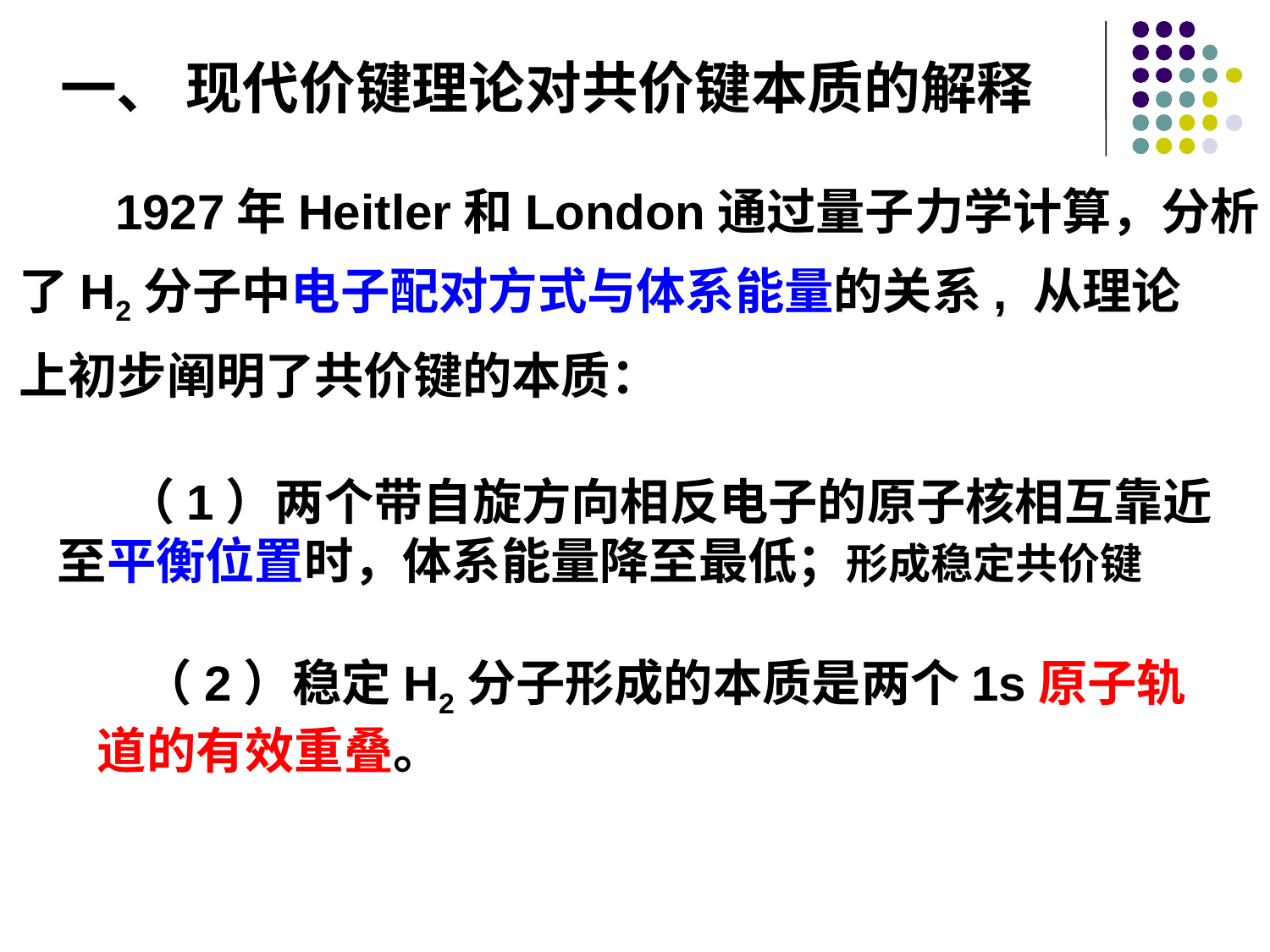

一、 现代价键理论对共价键本质的解释
       1927年Heitler和London通过量子力学计算，分析
了H2分子中电子配对方式与体系能量的关系, 从理论
上初步阐明了共价键的本质：
     （1）两个带自旋方向相反电子的原子核相互靠近至平衡位置时，体系能量降至最低；形成稳定共价键
   （2）稳定H2分子形成的本质是两个1s原子轨道的有效重叠。